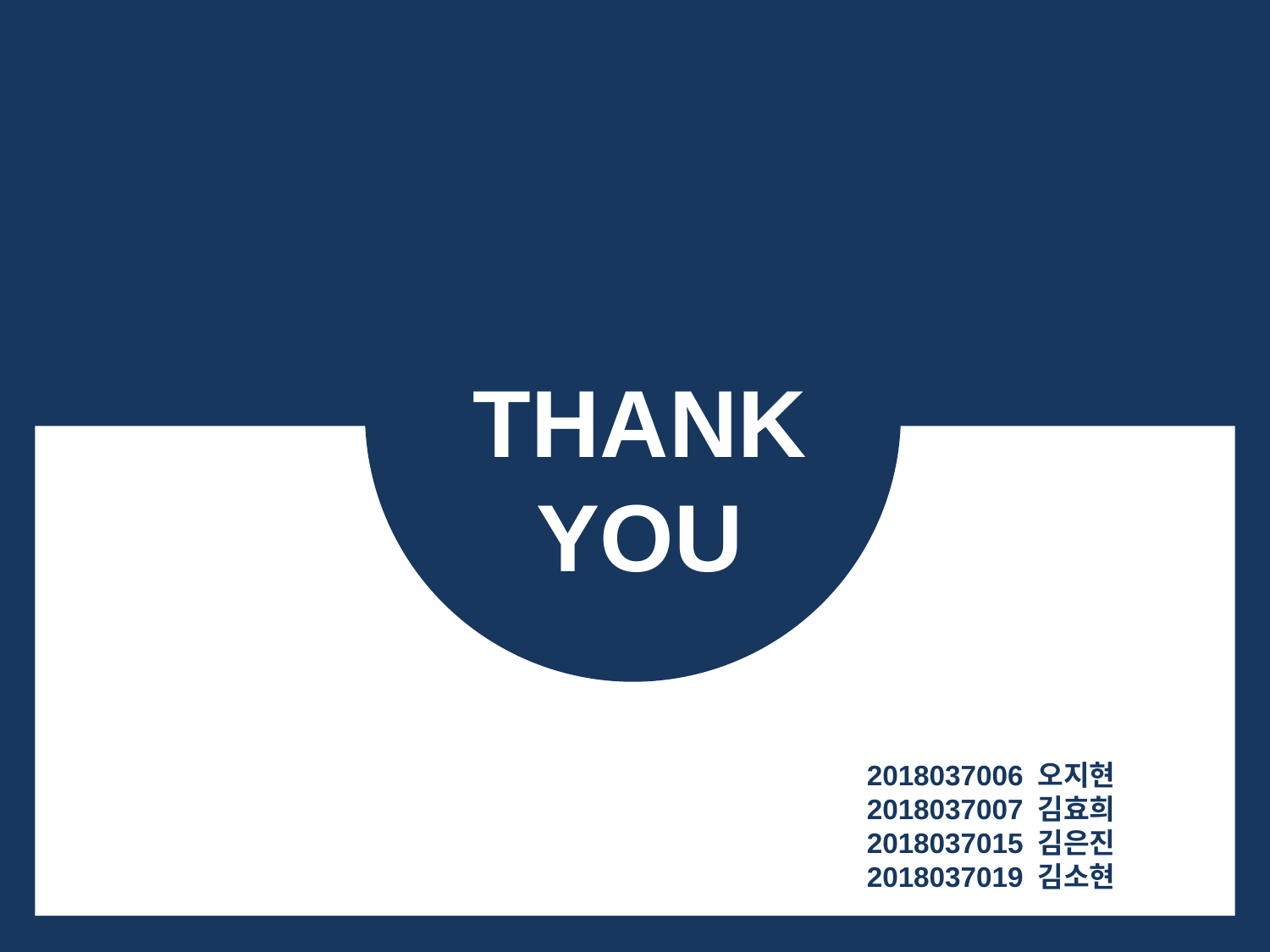

THANK
YOU

2018037006 오지현
2018037007 김효희
2018037015 김은진
2018037019 김소현